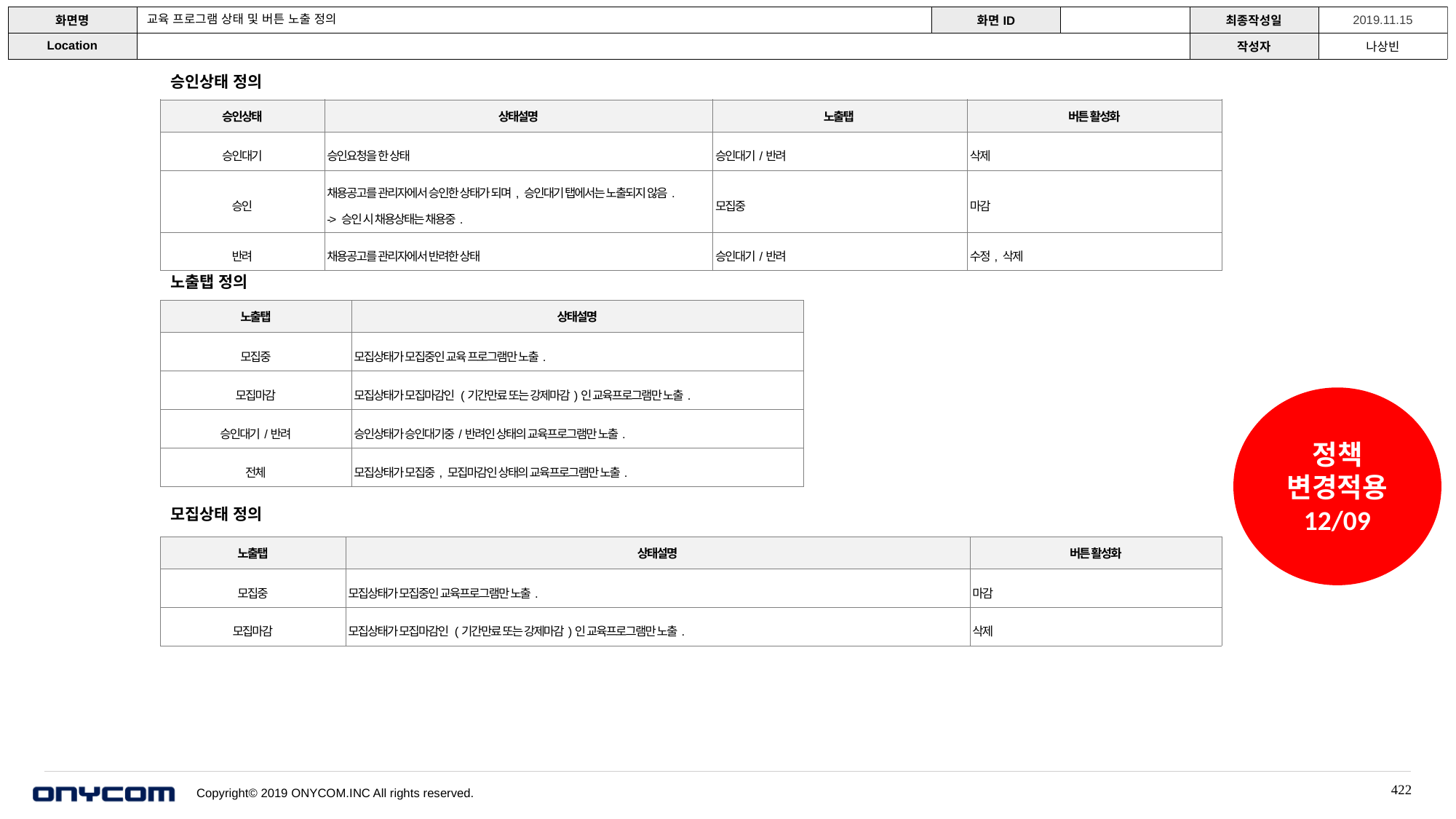

교육 프로그램 상태 및 버튼 노출 정의
승인상태 정의
| 승인상태 | 상태설명 | 노출탭 | 버튼 활성화 |
| --- | --- | --- | --- |
| 승인대기 | 승인요청을 한 상태 | 승인대기/반려 | 삭제 |
| 승인 | 채용공고를 관리자에서 승인한 상태가 되며, 승인대기 탭에서는 노출되지 않음. -> 승인 시 채용상태는 채용중. | 모집중 | 마감 |
| 반려 | 채용공고를 관리자에서 반려한 상태 | 승인대기/반려 | 수정, 삭제 |
노출탭 정의
| 노출탭 | 상태설명 |
| --- | --- |
| 모집중 | 모집상태가 모집중인 교육 프로그램만 노출. |
| 모집마감 | 모집상태가 모집마감인 (기간만료 또는 강제마감)인 교육프로그램만 노출. |
| 승인대기/반려 | 승인상태가 승인대기중/반려인 상태의 교육프로그램만 노출. |
| 전체 | 모집상태가 모집중, 모집마감인 상태의 교육프로그램만 노출. |
정책 변경적용 12/09
모집상태 정의
| 노출탭 | 상태설명 | 버튼 활성화 |
| --- | --- | --- |
| 모집중 | 모집상태가 모집중인 교육프로그램만 노출. | 마감 |
| 모집마감 | 모집상태가 모집마감인 (기간만료 또는 강제마감)인 교육프로그램만 노출. | 삭제 |
422